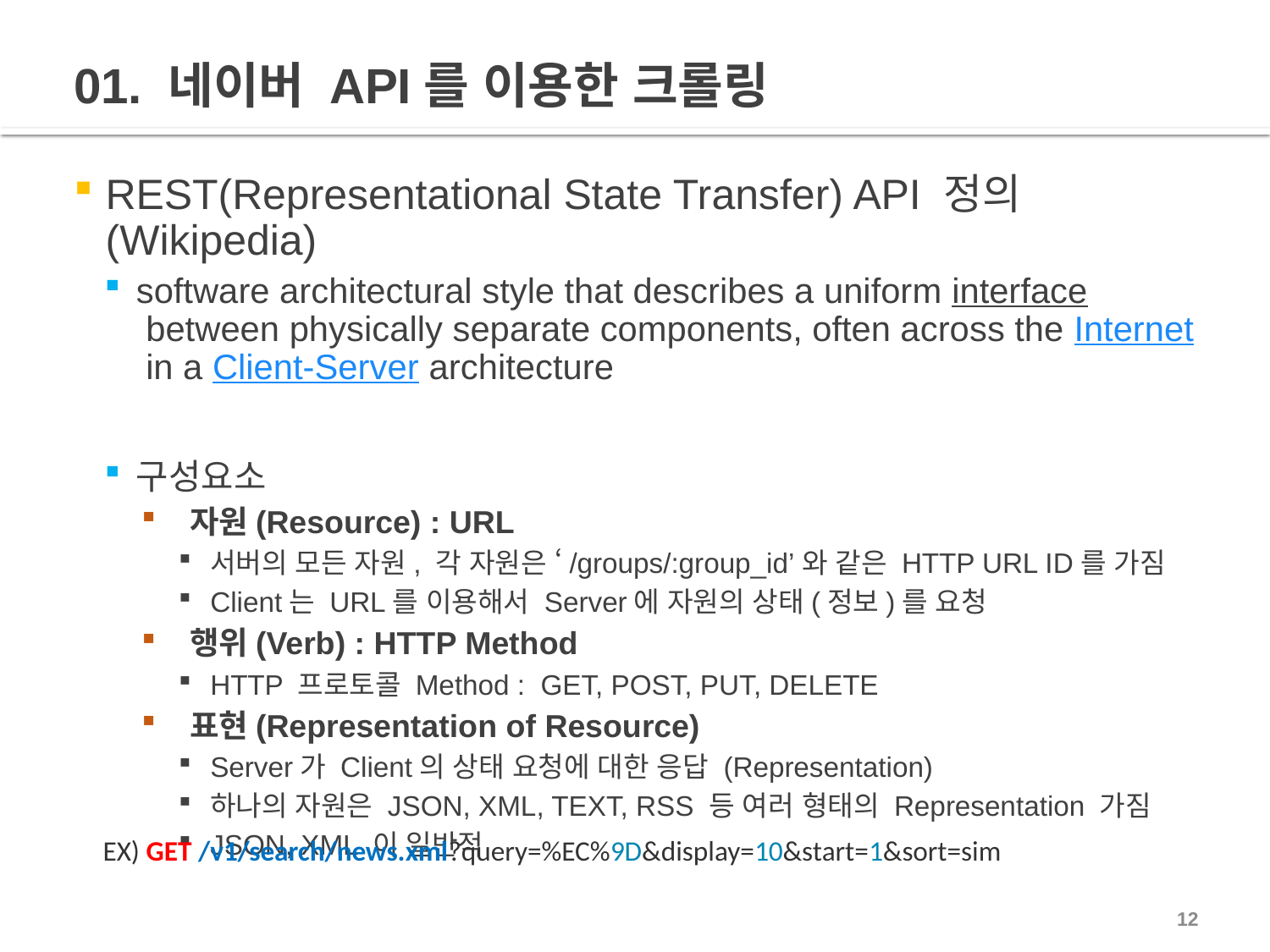

# 01. 네이버 API를 이용한 크롤링
REST(Representational State Transfer) API 정의 (Wikipedia)
software architectural style that describes a uniform interface between physically separate components, often across the Internet in a Client-Server architecture

구성요소
 자원(Resource) : URL
서버의 모든 자원, 각 자원은 ‘/groups/:group_id’와 같은 HTTP URL ID를 가짐
Client는 URL를 이용해서 Server에 자원의 상태(정보)를 요청
 행위(Verb) : HTTP Method
HTTP 프로토콜 Method :  GET, POST, PUT, DELETE
 표현(Representation of Resource)
Server가 Client의 상태 요청에 대한 응답 (Representation)
하나의 자원은 JSON, XML, TEXT, RSS 등 여러 형태의 Representation 가짐
JSON, XML 이 일반적
EX) GET /v1/search/news.xml?query=%EC%9D&display=10&start=1&sort=sim
12